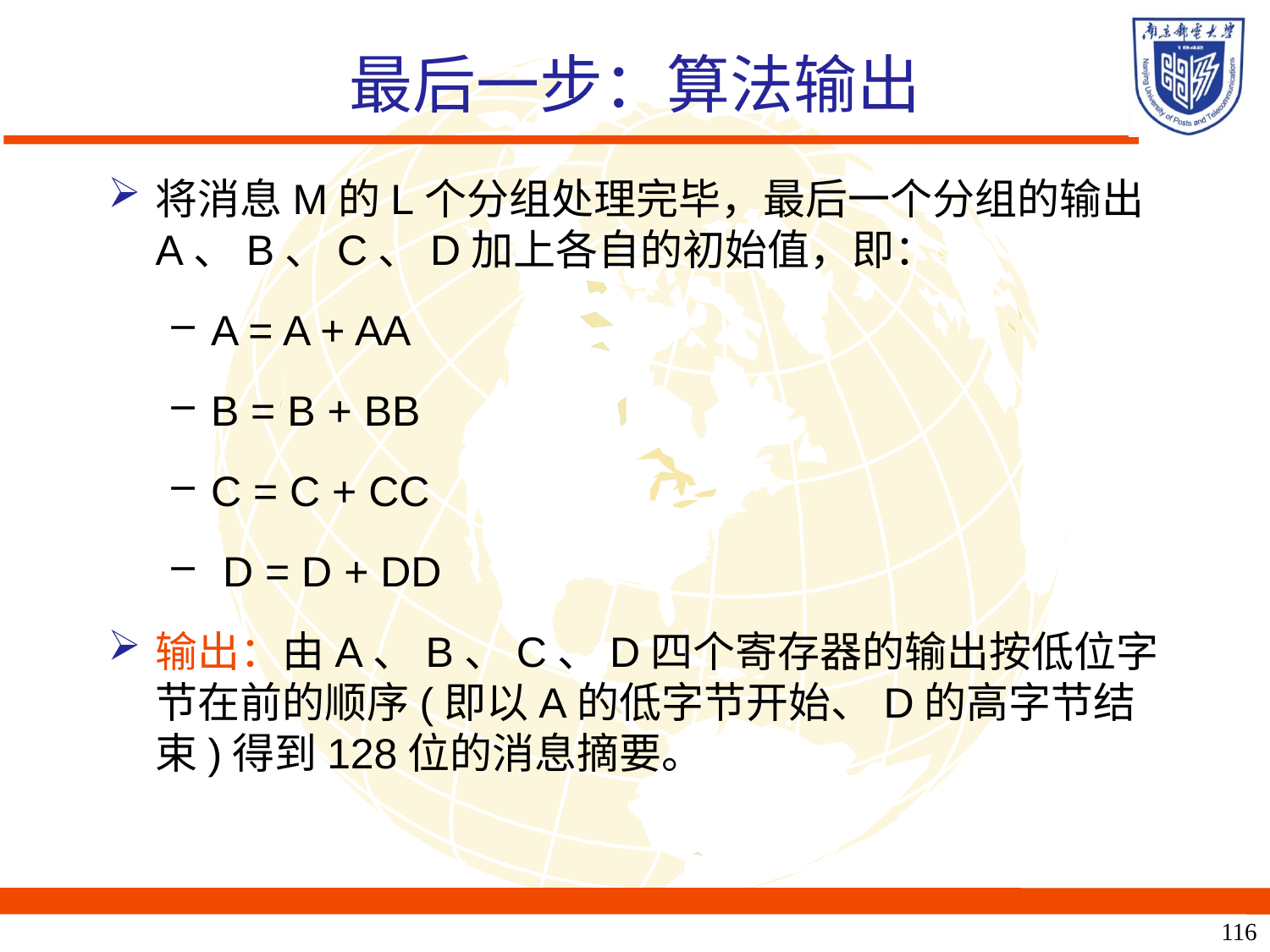

# 最后一步：算法输出
将消息M的L个分组处理完毕，最后一个分组的输出A、B、C、D加上各自的初始值，即：
A = A + AA
B = B + BB
C = C + CC
 D = D + DD
输出：由A、B、C、D四个寄存器的输出按低位字节在前的顺序(即以A的低字节开始、D的高字节结束)得到128位的消息摘要。
116